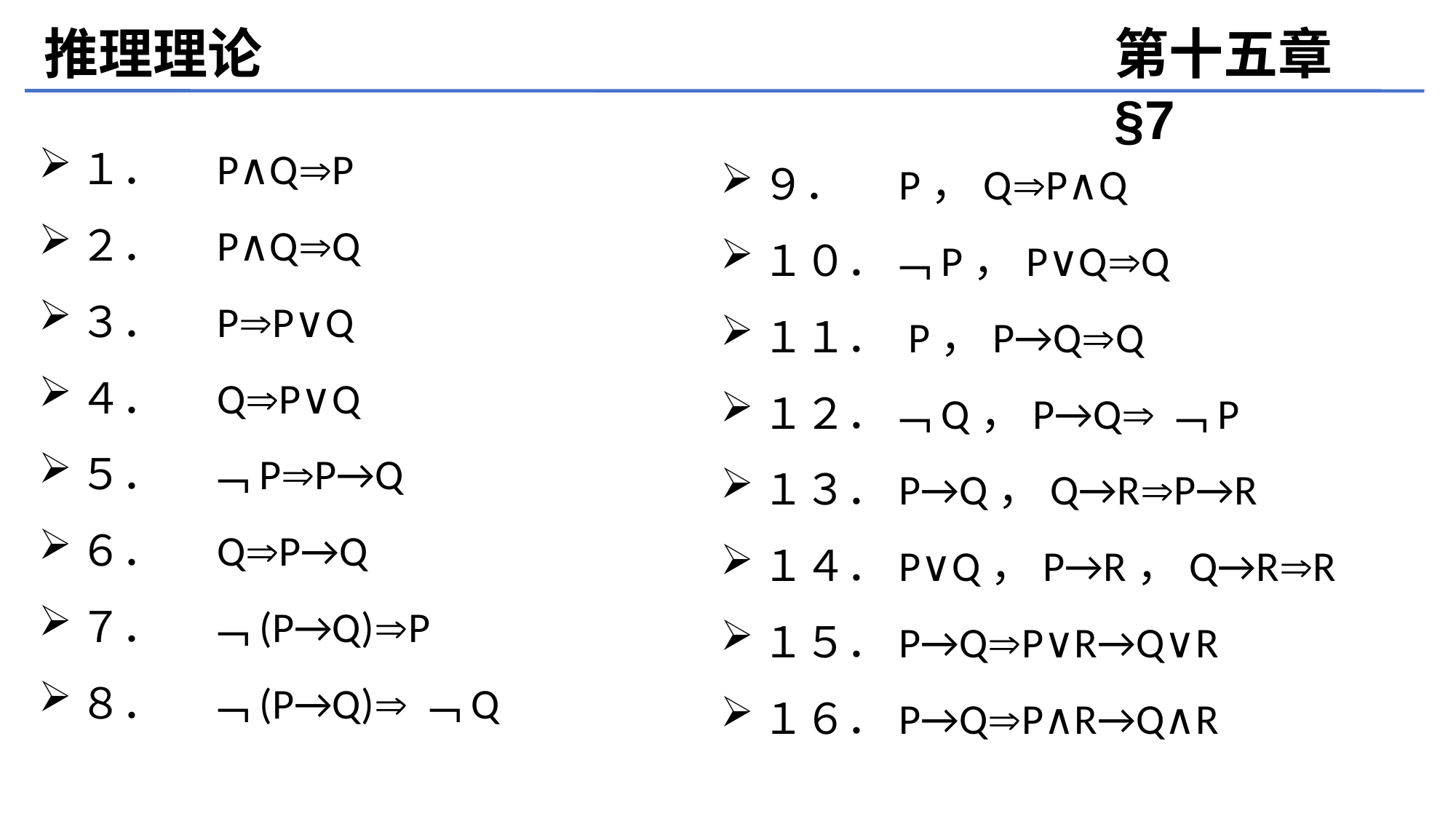

推理理论
第十五章 §7
１．　P∧Q⇒P
２．　P∧Q⇒Q
３．　P⇒P∨Q
４．　Q⇒P∨Q
５．　﹁P⇒P→Q
６．　Q⇒P→Q
７．　﹁(P→Q)⇒P
８．　﹁(P→Q)⇒﹁Q

９．　P，Q⇒P∧Q
１０．﹁P，P∨Q⇒Q
１１． P，P→Q⇒Q
１２．﹁Q，P→Q⇒﹁P
１３．P→Q，Q→R⇒P→R
１４．P∨Q，P→R，Q→R⇒R
１５．P→Q⇒P∨R→Q∨R
１６．P→Q⇒P∧R→Q∧R